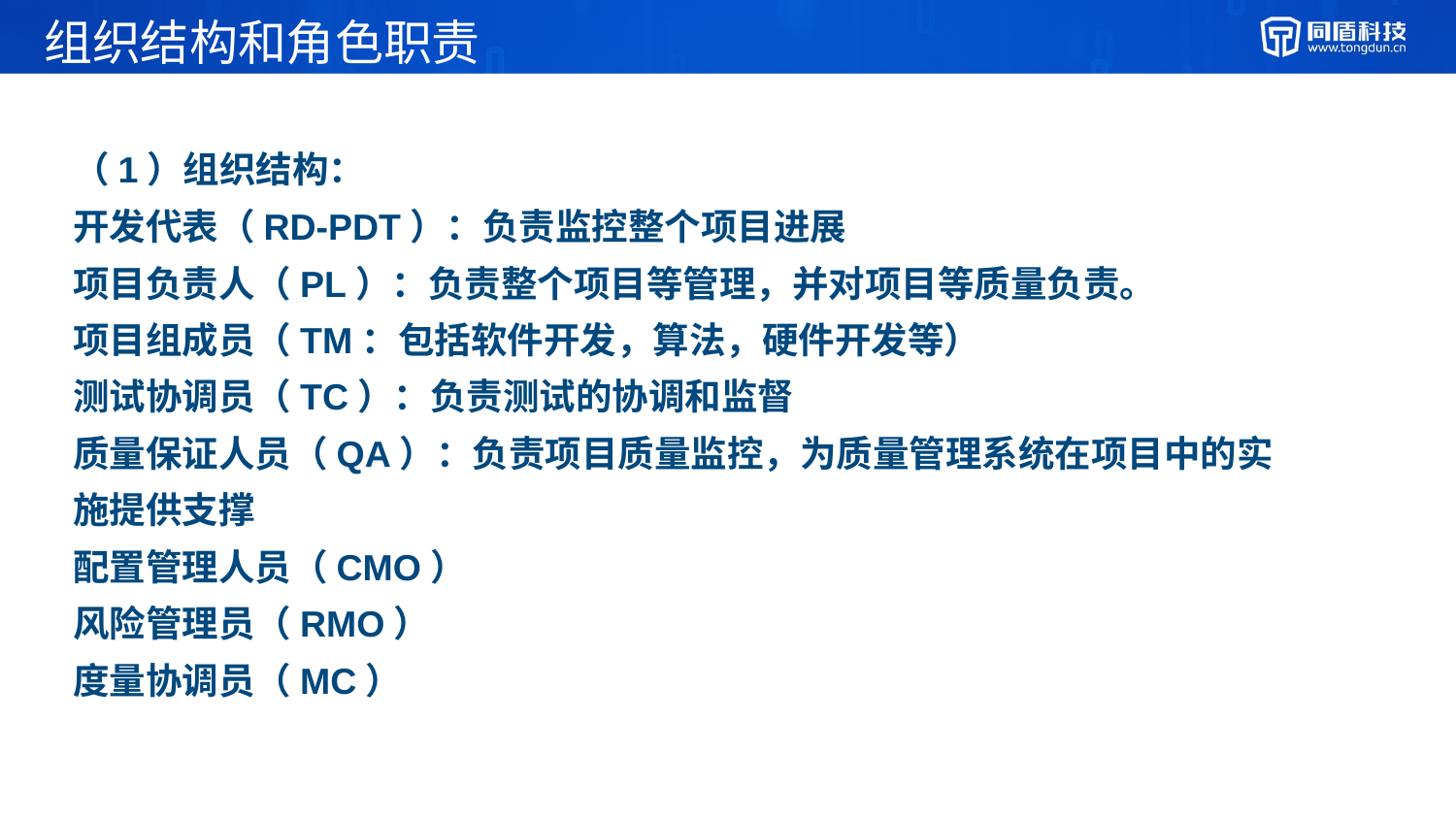

# 组织结构和角色职责
（1）组织结构：
开发代表（RD-PDT）：负责监控整个项目进展
项目负责人（PL）：负责整个项目等管理，并对项目等质量负责。
项目组成员（TM：包括软件开发，算法，硬件开发等）
测试协调员（TC）：负责测试的协调和监督
质量保证人员（QA）：负责项目质量监控，为质量管理系统在项目中的实施提供支撑
配置管理人员（CMO）
风险管理员（RMO）
度量协调员（MC）